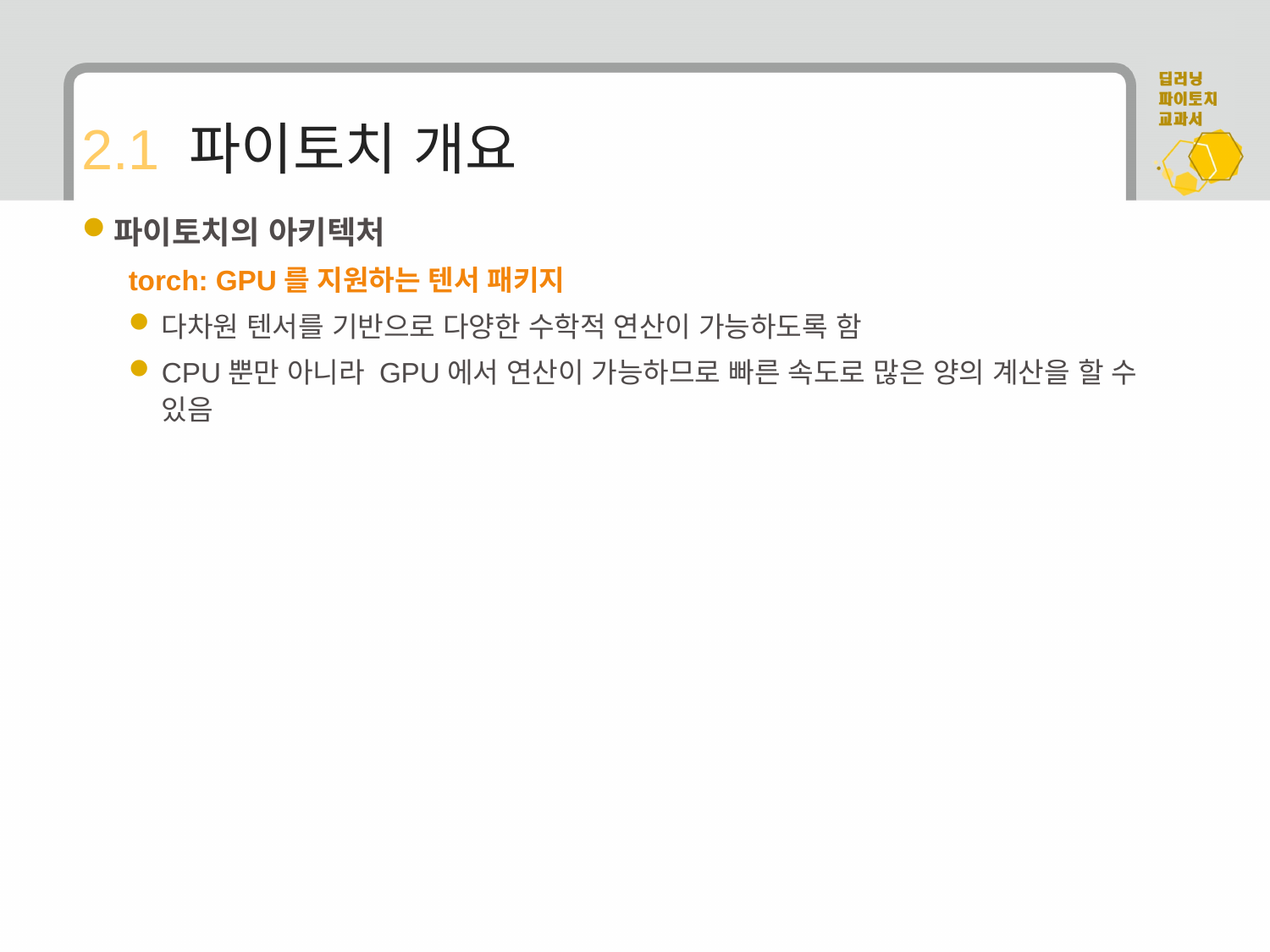

# 2.1 파이토치 개요
파이토치의 아키텍처
torch: GPU를 지원하는 텐서 패키지
다차원 텐서를 기반으로 다양한 수학적 연산이 가능하도록 함
CPU뿐만 아니라 GPU에서 연산이 가능하므로 빠른 속도로 많은 양의 계산을 할 수 있음